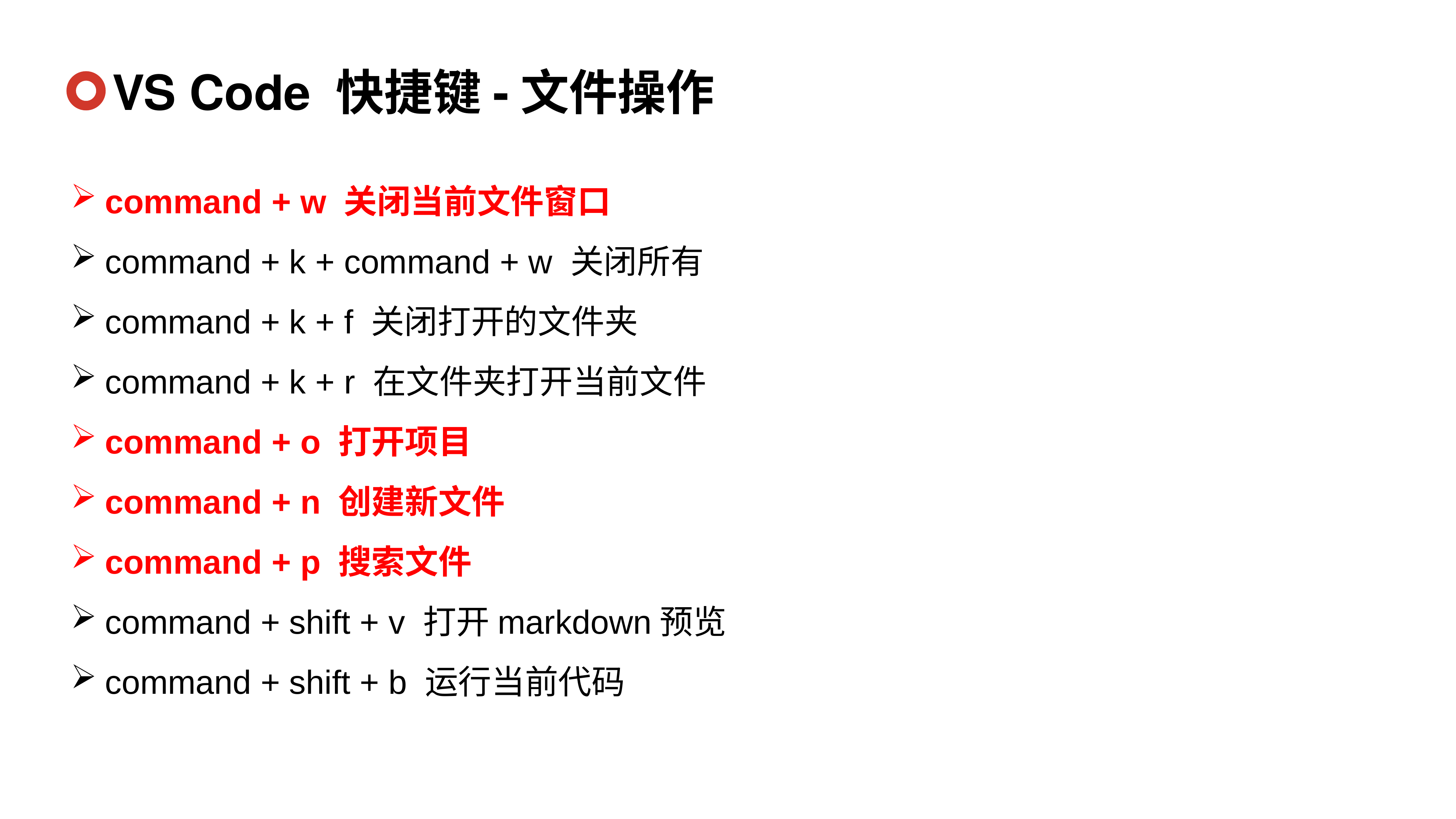

VS Code 快捷键-文件操作

command + w 关闭当前文件窗口
command + k + command + w 关闭所有
command + k + f 关闭打开的文件夹
command + k + r 在文件夹打开当前文件
command + o 打开项目
command + n 创建新文件
command + p 搜索文件
command + shift + v 打开markdown预览
command + shift + b 运行当前代码